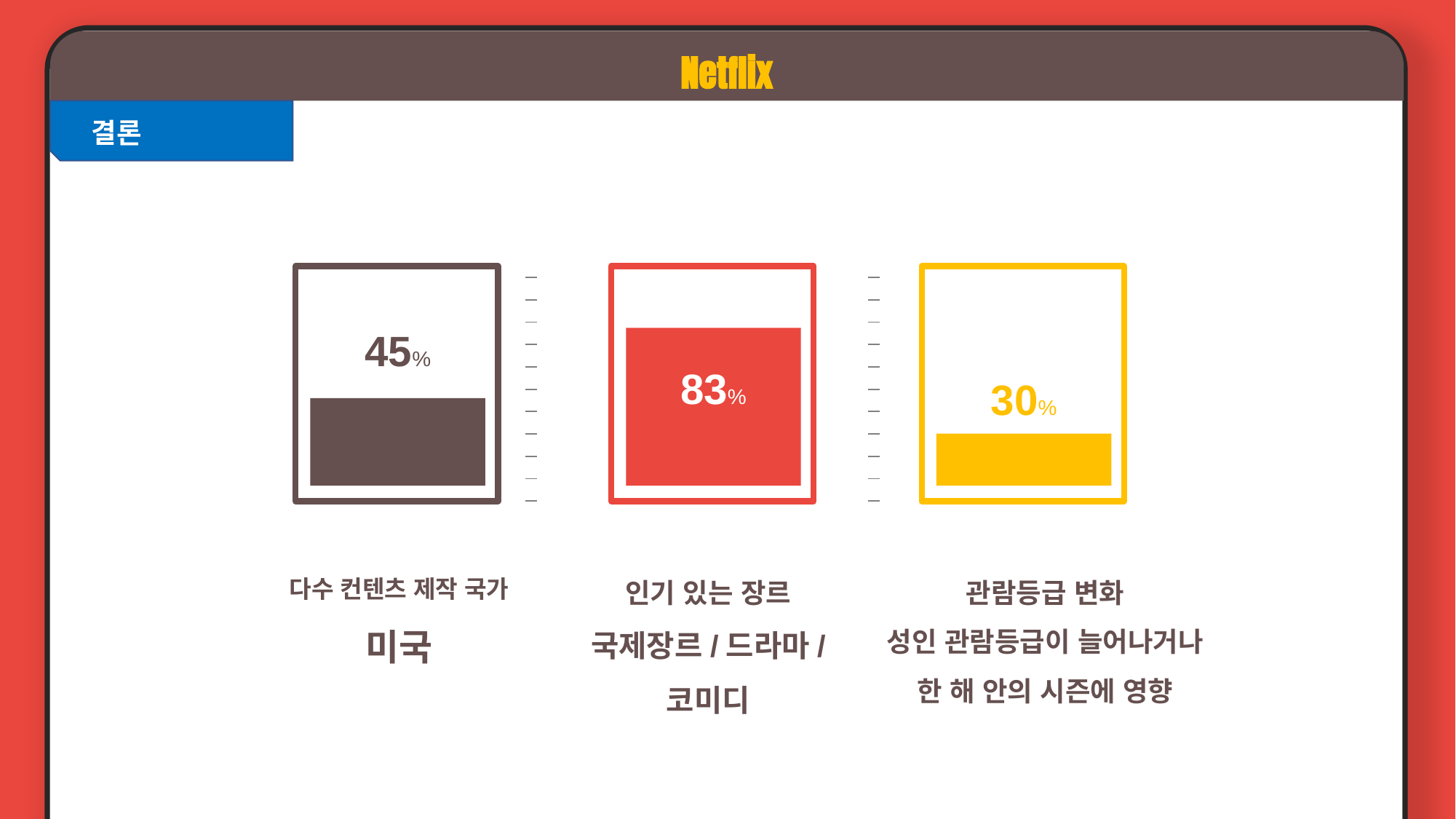

Netflix

결론
|  | 100 |
| --- | --- |
|  | 90 |
|  | 80 |
|  | 70 |
|  | 60 |
|  | 50 |
|  | 40 |
|  | 30 |
|  | 20 |
|  | 10 |
|  | 0 |
|  | 100 |
| --- | --- |
|  | 90 |
|  | 80 |
|  | 70 |
|  | 60 |
|  | 50 |
|  | 40 |
|  | 30 |
|  | 20 |
|  | 10 |
|  | 0 |

45%

83%
30%

관람등급 변화
성인 관람등급이 늘어나거나
한 해 안의 시즌에 영향
인기 있는 장르
국제장르/드라마/
코미디
다수 컨텐츠 제작 국가
미국